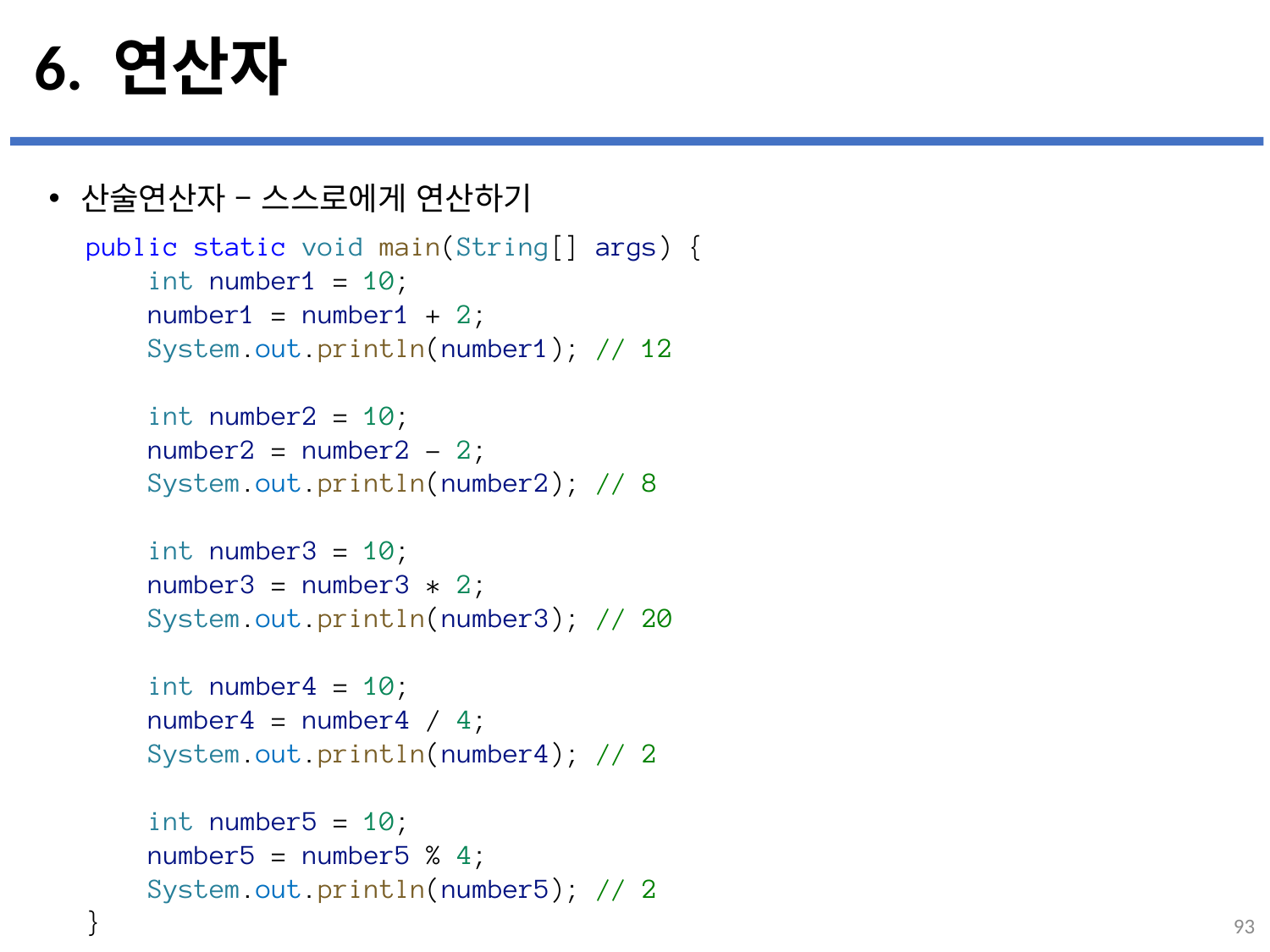

# 6. 연산자
산술연산자 – 스스로에게 연산하기

...

설명
public static void main(String[] args) {
    int number1 = 10;
    number1 = number1 + 2;
    System.out.println(number1); // 12
    int number2 = 10;
    number2 = number2 - 2;
    System.out.println(number2); // 8
    int number3 = 10;
    number3 = number3 * 2;
    System.out.println(number3); // 20
    int number4 = 10;
    number4 = number4 / 4;
    System.out.println(number4); // 2
    int number5 = 10;
    number5 = number5 % 4;
    System.out.println(number5); // 2
}
93